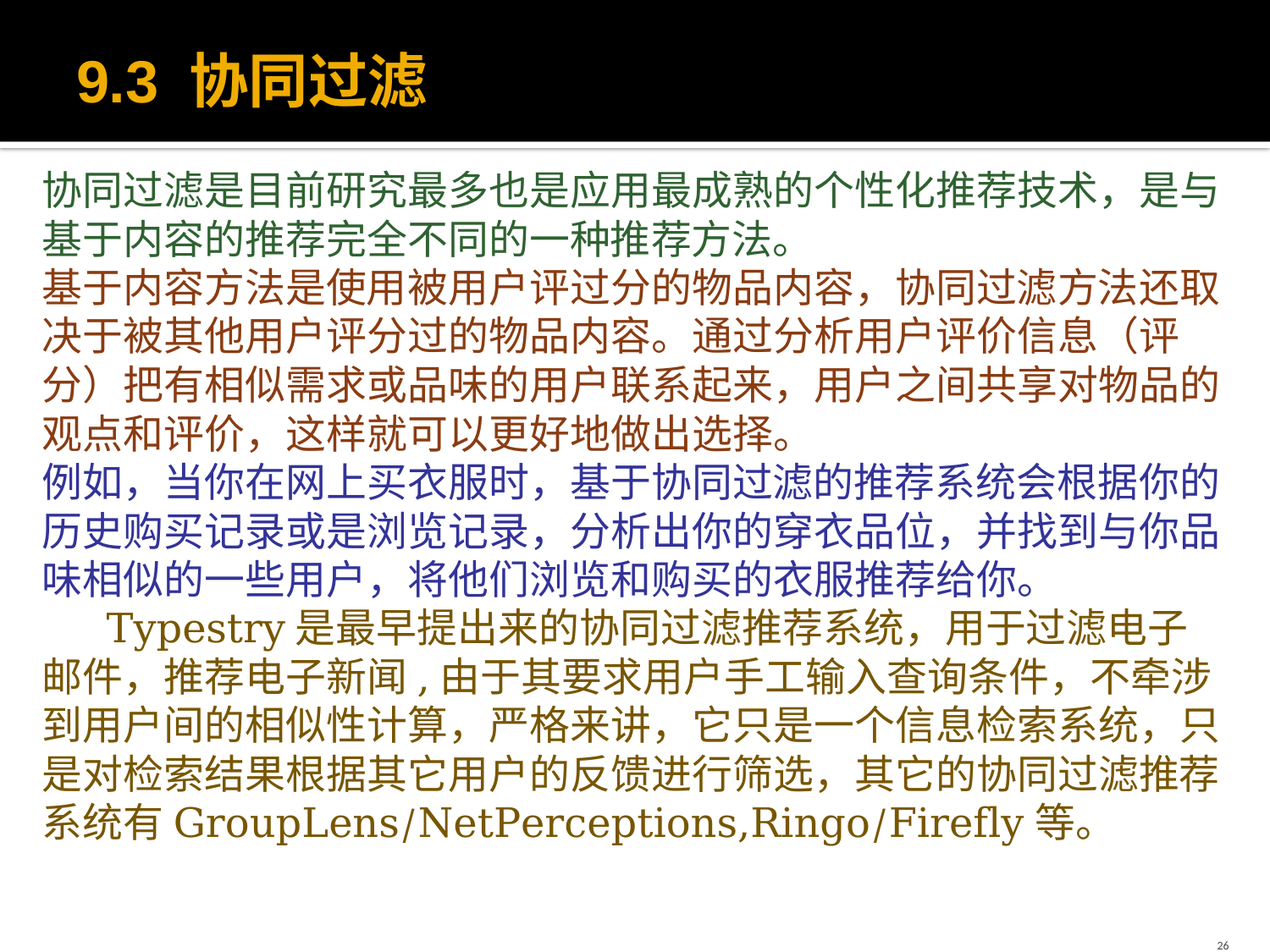

# 9.3 协同过滤
协同过滤是目前研究最多也是应用最成熟的个性化推荐技术，是与基于内容的推荐完全不同的一种推荐方法。
基于内容方法是使用被用户评过分的物品内容，协同过滤方法还取决于被其他用户评分过的物品内容。通过分析用户评价信息（评分）把有相似需求或品味的用户联系起来，用户之间共享对物品的观点和评价，这样就可以更好地做出选择。
例如，当你在网上买衣服时，基于协同过滤的推荐系统会根据你的历史购买记录或是浏览记录，分析出你的穿衣品位，并找到与你品味相似的一些用户，将他们浏览和购买的衣服推荐给你。
     Typestry是最早提出来的协同过滤推荐系统，用于过滤电子邮件，推荐电子新闻,由于其要求用户手工输入查询条件，不牵涉到用户间的相似性计算，严格来讲，它只是一个信息检索系统，只是对检索结果根据其它用户的反馈进行筛选，其它的协同过滤推荐系统有GroupLens/NetPerceptions,Ringo/Firefly等。
26